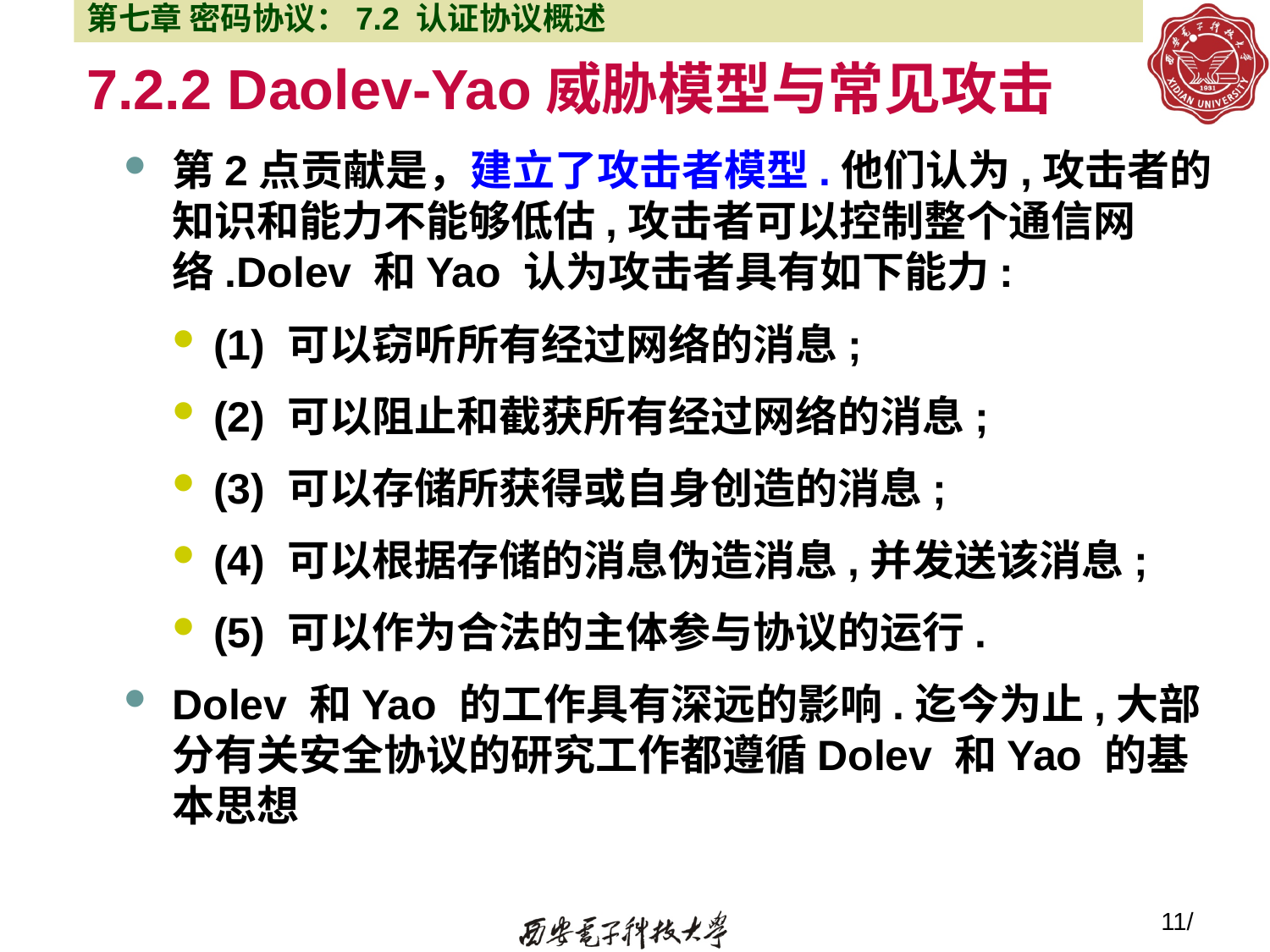

第七章 密码协议：7.2 认证协议概述
# 7.2.2 Daolev-Yao威胁模型与常见攻击
第2点贡献是，建立了攻击者模型.他们认为,攻击者的知识和能力不能够低估,攻击者可以控制整个通信网络.Dolev 和Yao 认为攻击者具有如下能力:
(1) 可以窃听所有经过网络的消息;
(2) 可以阻止和截获所有经过网络的消息;
(3) 可以存储所获得或自身创造的消息;
(4) 可以根据存储的消息伪造消息,并发送该消息;
(5) 可以作为合法的主体参与协议的运行.
Dolev 和Yao 的工作具有深远的影响.迄今为止,大部分有关安全协议的研究工作都遵循Dolev 和Yao 的基本思想
11/